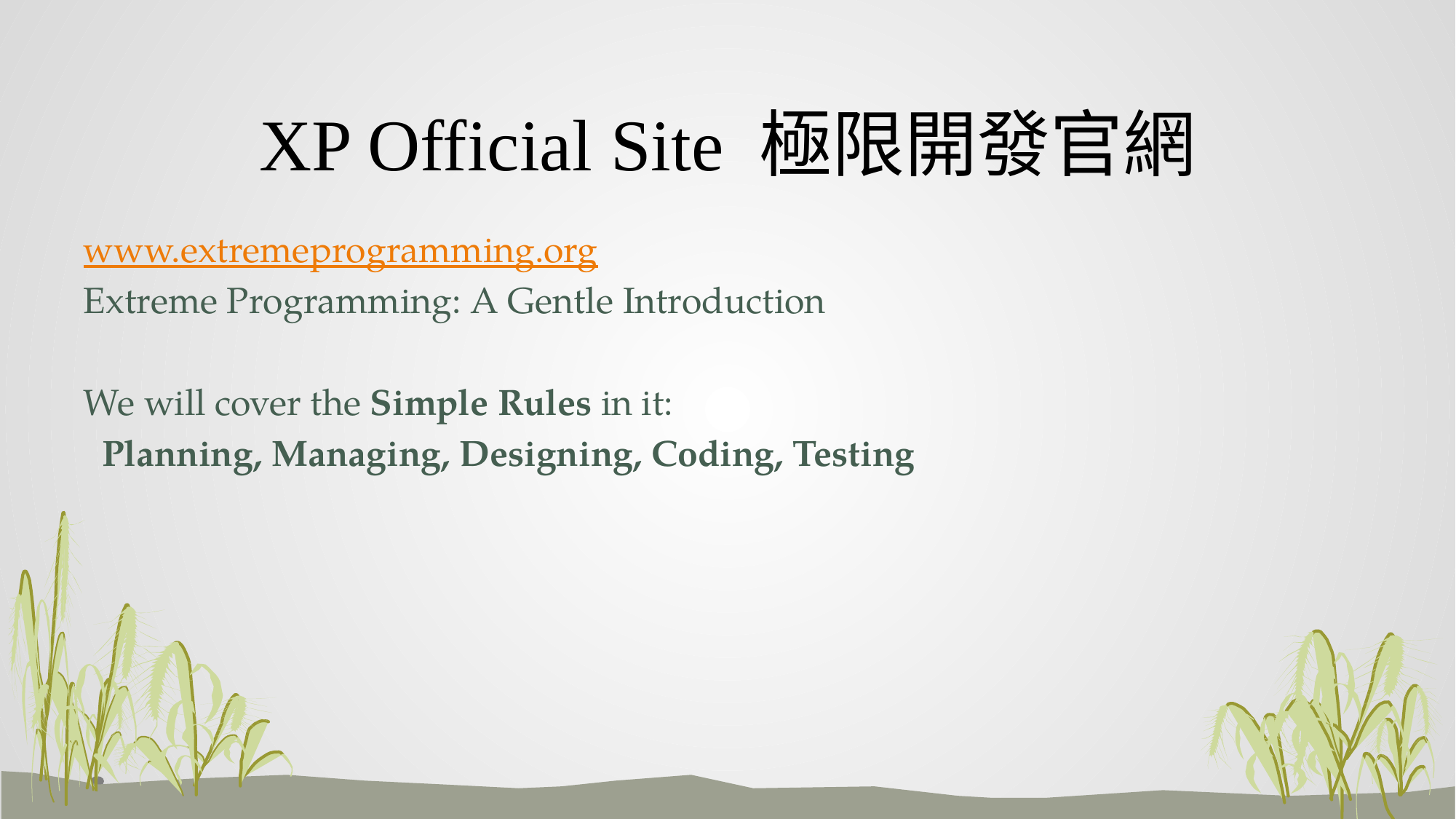

# XP Official Site 極限開發官網
www.extremeprogramming.org
Extreme Programming: A Gentle Introduction

We will cover the Simple Rules in it:
  Planning, Managing, Designing, Coding, Testing